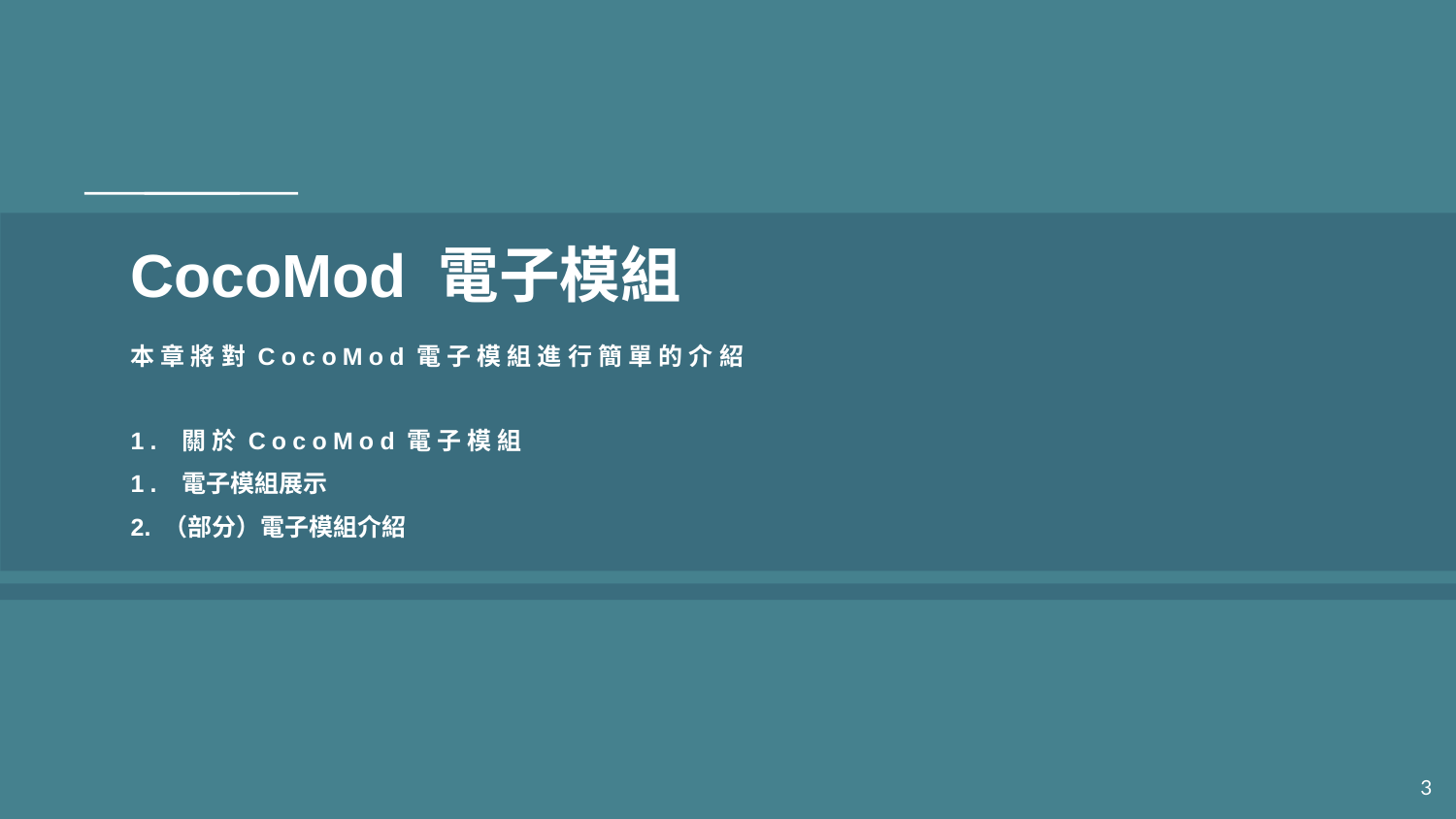

# CocoMod 電子模組
本章將對CocoMod電子模組進行簡單的介紹

1. 關於CocoMod電子模組
1. 電子模組展示
2. （部分）電子模組介紹

3